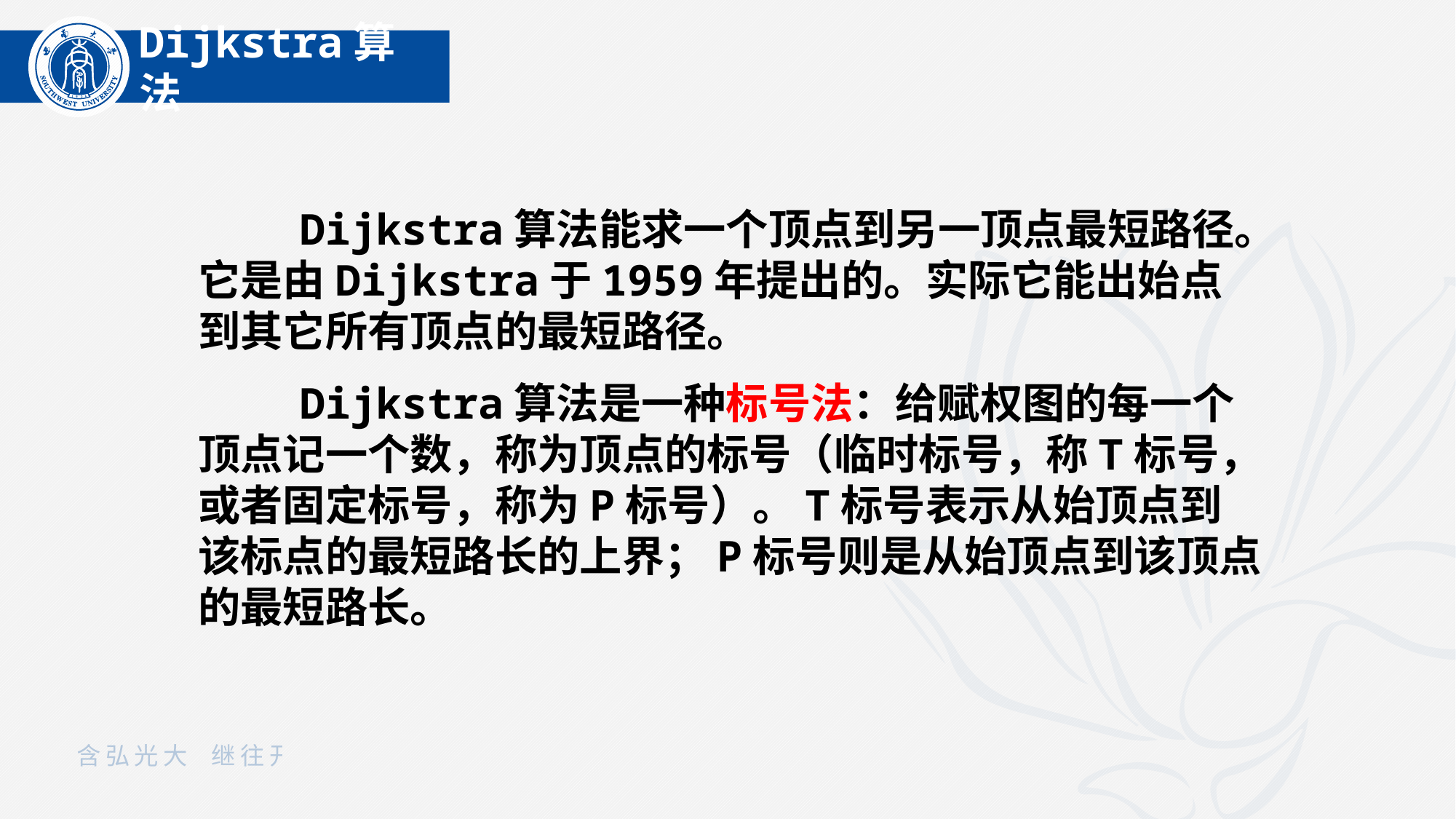

Dijkstra算法
    Dijkstra算法能求一个顶点到另一顶点最短路径。它是由Dijkstra于1959年提出的。实际它能出始点到其它所有顶点的最短路径。
    Dijkstra算法是一种标号法：给赋权图的每一个顶点记一个数，称为顶点的标号（临时标号，称T标号，或者固定标号，称为P标号）。T标号表示从始顶点到该标点的最短路长的上界；P标号则是从始顶点到该顶点的最短路长。